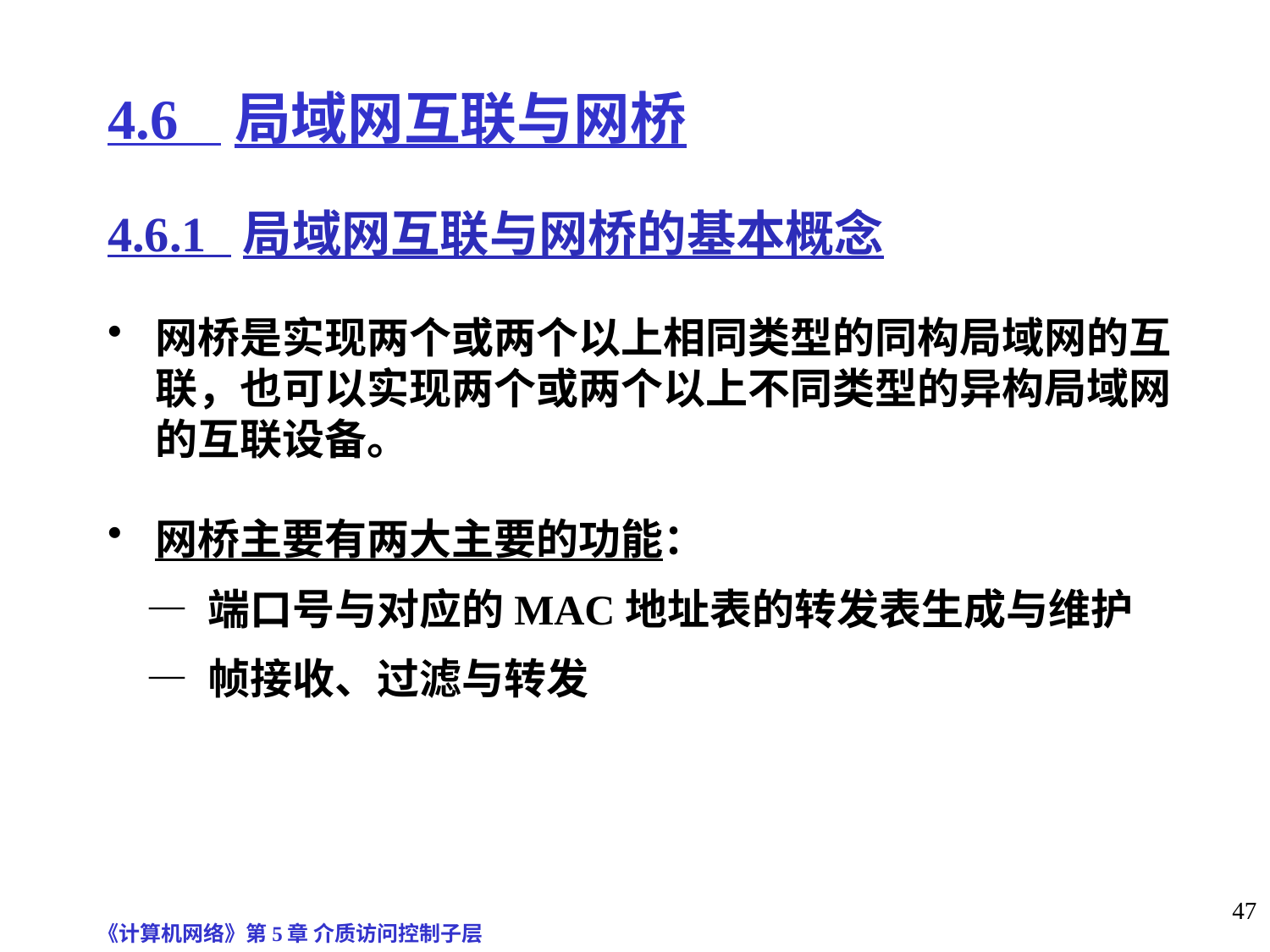

# 4.6   局域网互联与网桥
4.6.1  局域网互联与网桥的基本概念

网桥是实现两个或两个以上相同类型的同构局域网的互联，也可以实现两个或两个以上不同类型的异构局域网的互联设备。

网桥主要有两大主要的功能：
    — 端口号与对应的MAC地址表的转发表生成与维护
    — 帧接收、过滤与转发

《计算机网络》第5章 介质访问控制子层
47